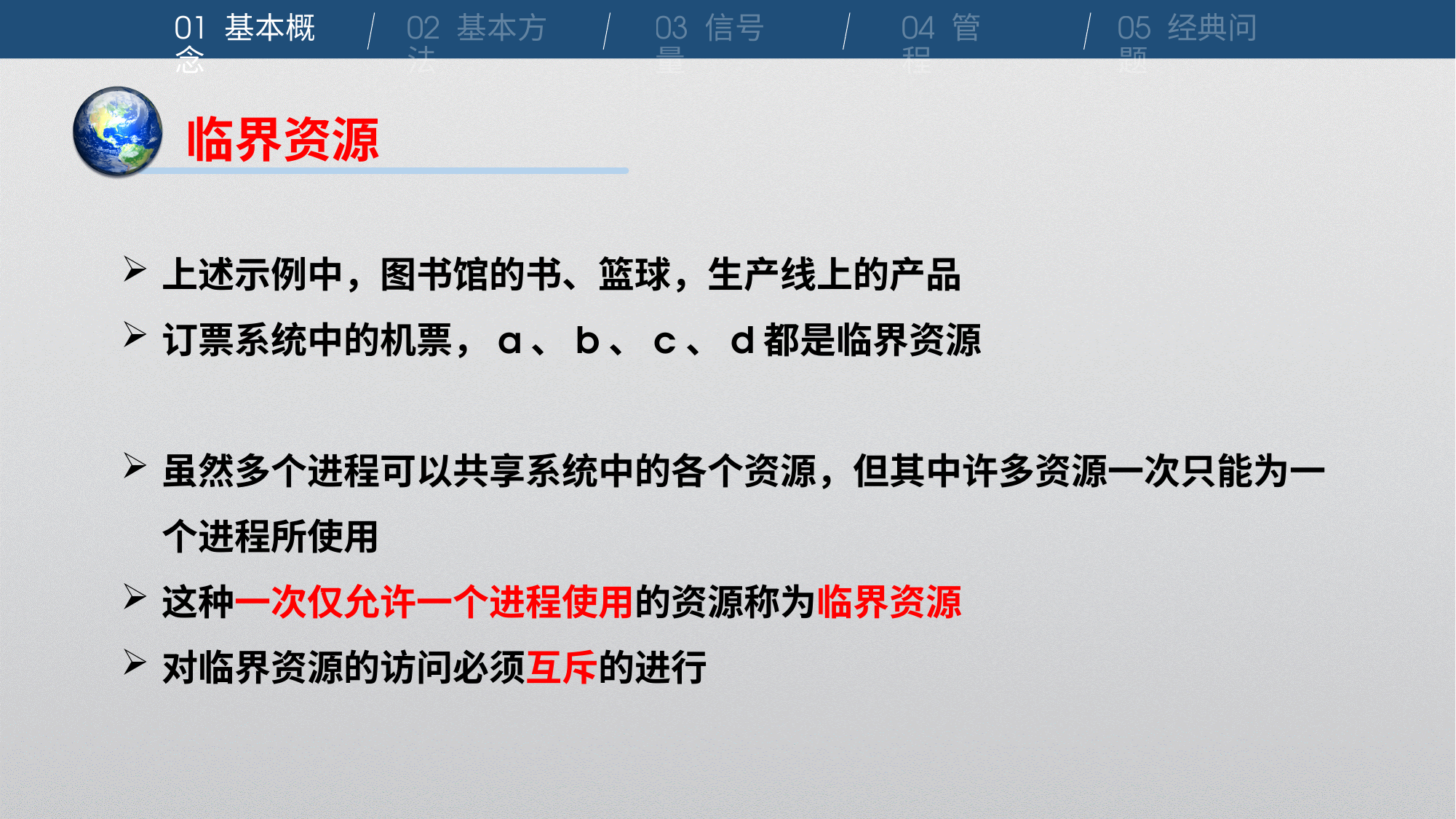

01 基本概念
02 基本方法
03 信号量
04 管程
05 经典问题
临界资源
上述示例中，图书馆的书、篮球，生产线上的产品
订票系统中的机票，a、b、c、d都是临界资源

虽然多个进程可以共享系统中的各个资源，但其中许多资源一次只能为一个进程所使用
这种一次仅允许一个进程使用的资源称为临界资源
对临界资源的访问必须互斥的进行